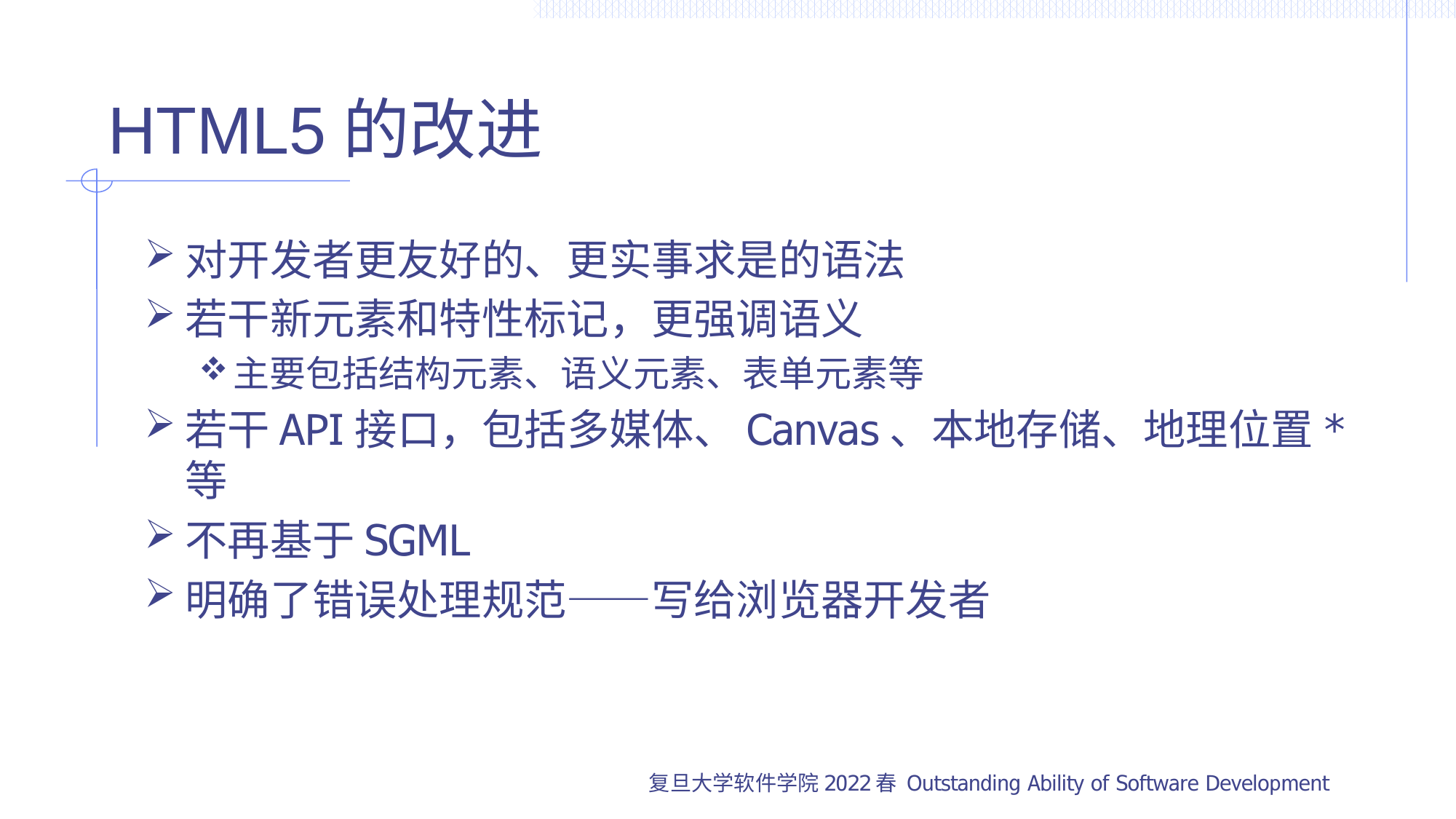

# HTML5的改进
对开发者更友好的、更实事求是的语法
若干新元素和特性标记，更强调语义
主要包括结构元素、语义元素、表单元素等
若干API接口，包括多媒体、Canvas、本地存储、地理位置*等
不再基于SGML
明确了错误处理规范——写给浏览器开发者